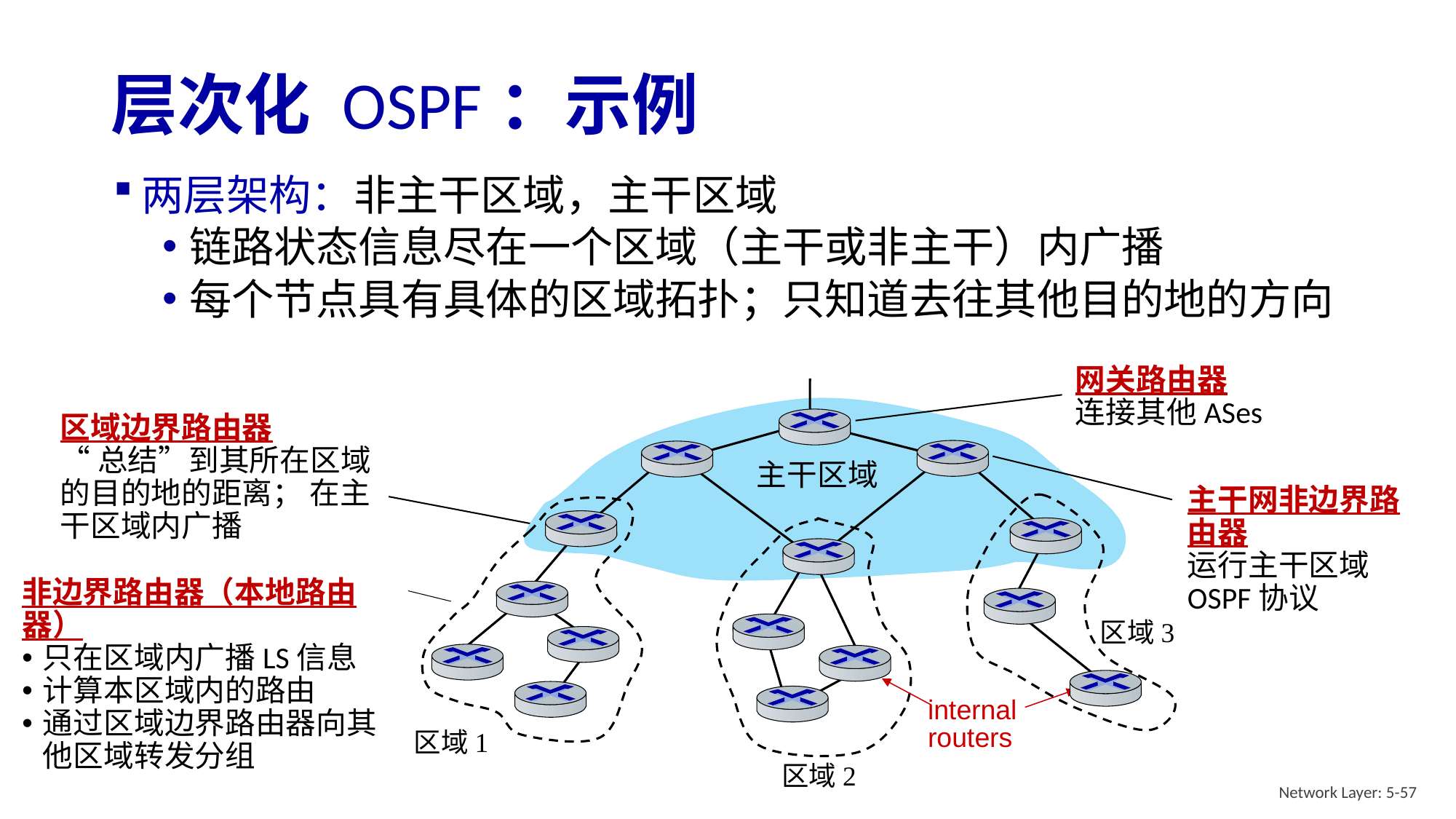

# 层次化 OSPF：示例
两层架构：非主干区域，主干区域
链路状态信息尽在一个区域（主干或非主干）内广播
每个节点具有具体的区域拓扑；只知道去往其他目的地的方向
网关路由器
连接其他ASes

区域边界路由器
“总结”到其所在区域的目的地的距离； 在主干区域内广播

主干区域

主干网非边界路由器
运行主干区域OSPF协议

非边界路由器（本地路由器）
只在区域内广播LS信息
计算本区域内的路由
通过区域边界路由器向其他区域转发分组

区域3

internal
routers
区域1
区域2
Network Layer: 5-57